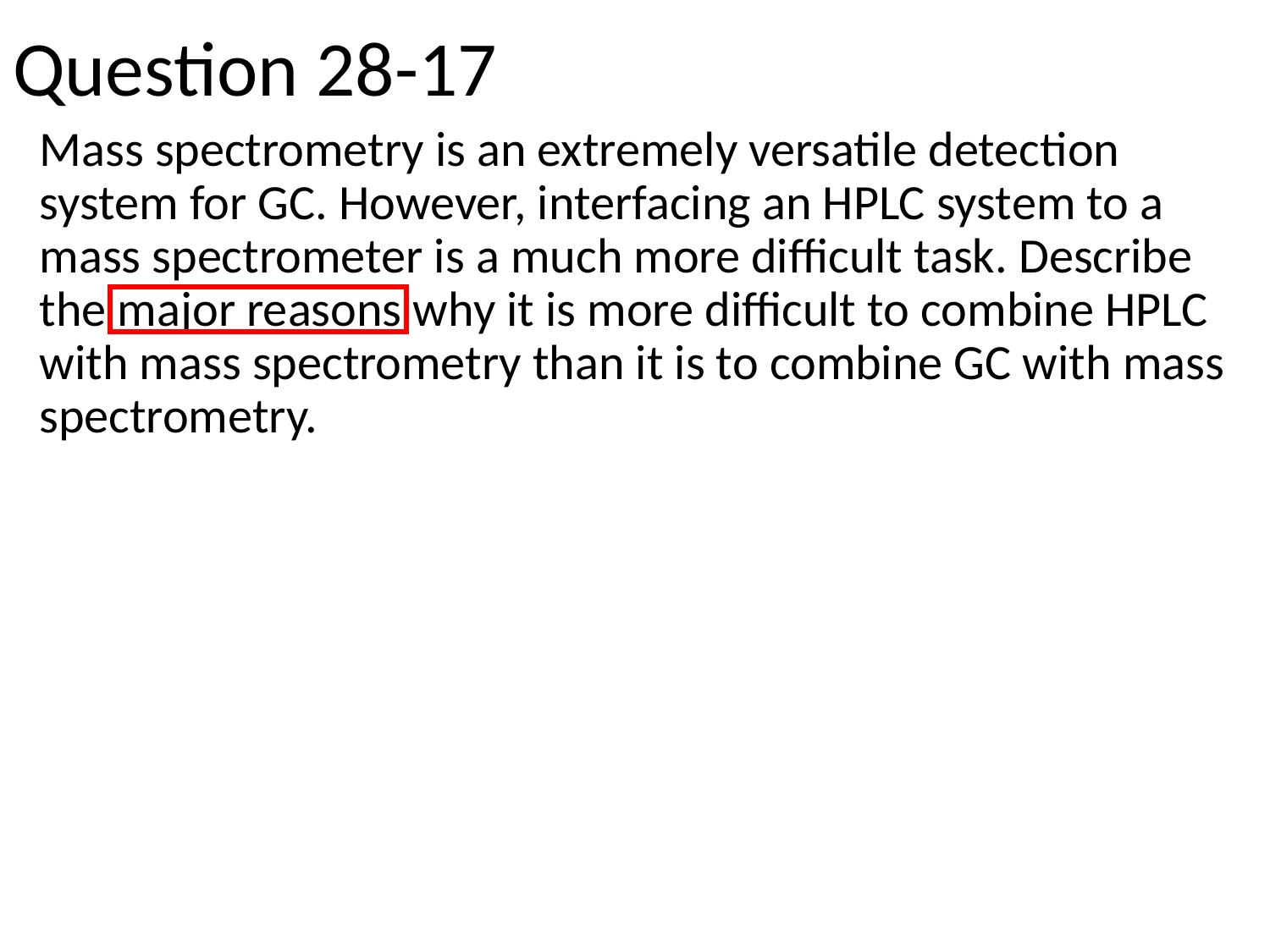

# Question 28-17
Mass spectrometry is an extremely versatile detection system for GC. However, interfacing an HPLC system to a  mass spectrometer is a much more difficult task. Describe the major reasons why it is more difficult to combine HPLC with mass spectrometry than it is to combine GC with mass spectrometry.

Mass spectrometry (質譜)需要氣相樣品。

LC管柱的輸出是溶解在溶劑中的溶質(液體)，而GC管柱的輸出是氣體，因此直接相容。
作為LC / MS的第一步，必須將溶劑蒸發。